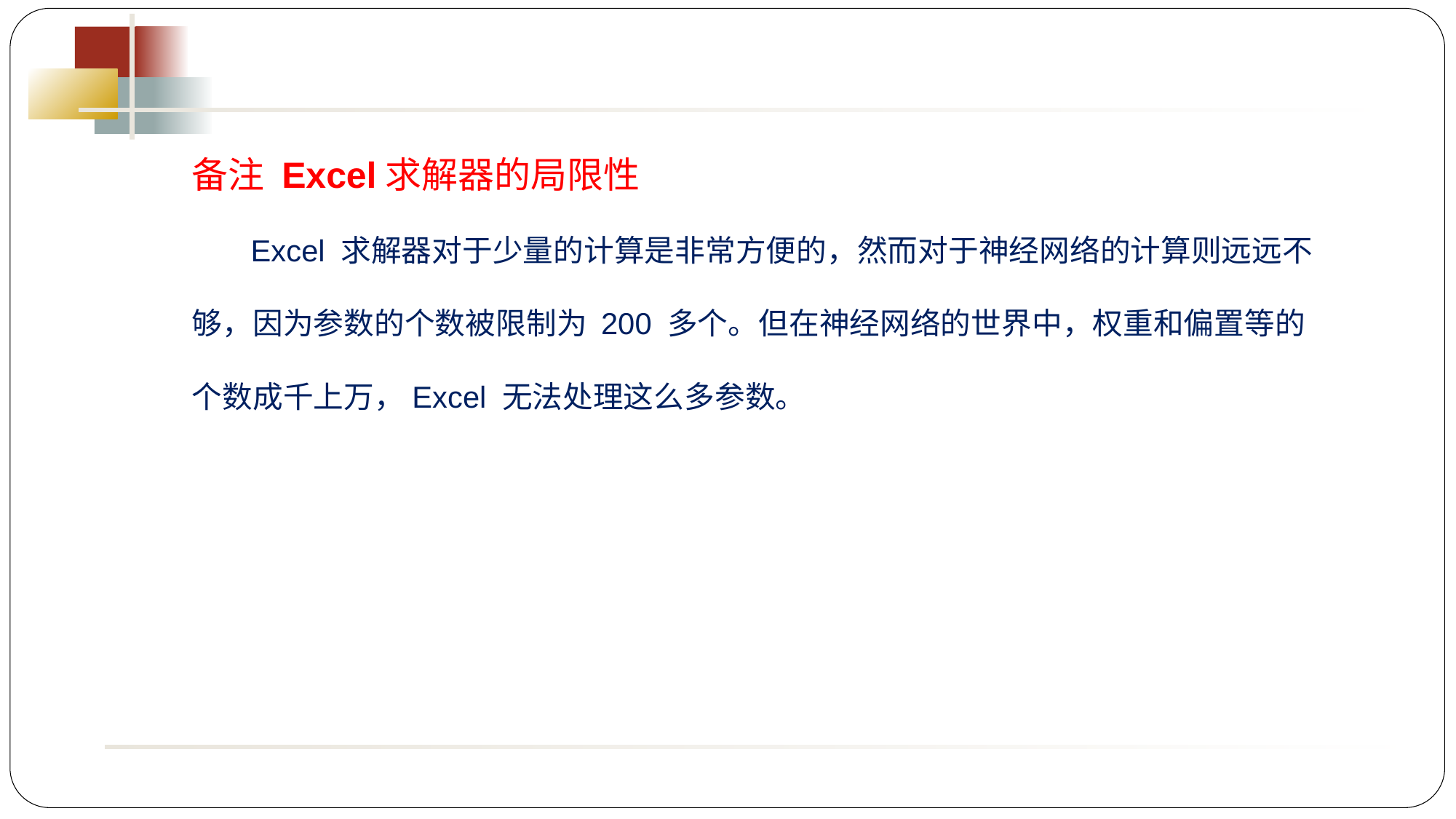

备注 Excel求解器的局限性
       Excel 求解器对于少量的计算是非常方便的，然而对于神经网络的计算则远远不够，因为参数的个数被限制为 200 多个。但在神经网络的世界中，权重和偏置等的个数成千上万，Excel 无法处理这么多参数。